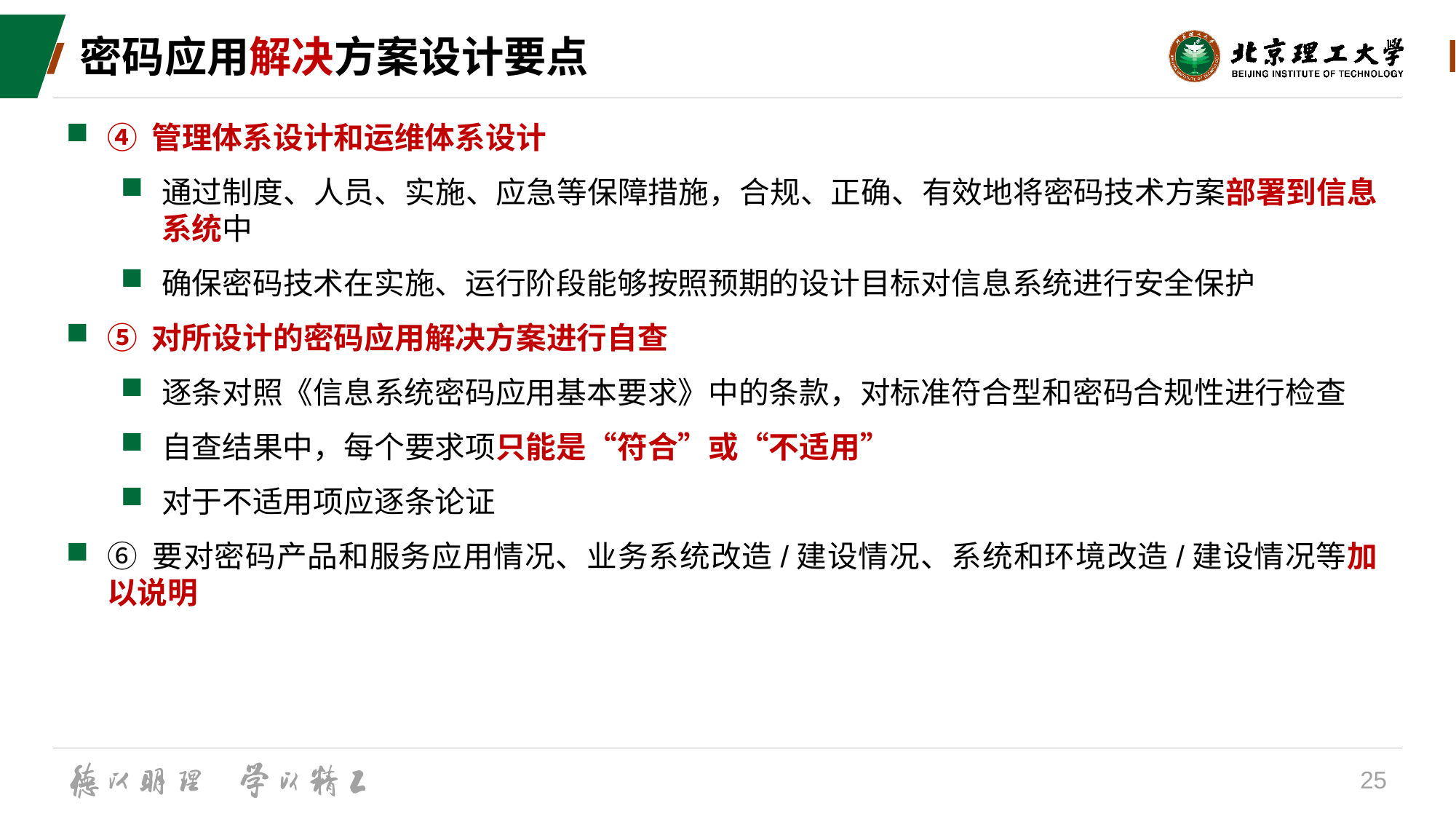

# 密码应用解决方案设计要点
④ 管理体系设计和运维体系设计
通过制度、人员、实施、应急等保障措施，合规、正确、有效地将密码技术方案部署到信息系统中
确保密码技术在实施、运行阶段能够按照预期的设计目标对信息系统进行安全保护
⑤ 对所设计的密码应用解决方案进行自查
逐条对照《信息系统密码应用基本要求》中的条款，对标准符合型和密码合规性进行检查
自查结果中，每个要求项只能是“符合”或“不适用”
对于不适用项应逐条论证
⑥ 要对密码产品和服务应用情况、业务系统改造/建设情况、系统和环境改造/建设情况等加以说明